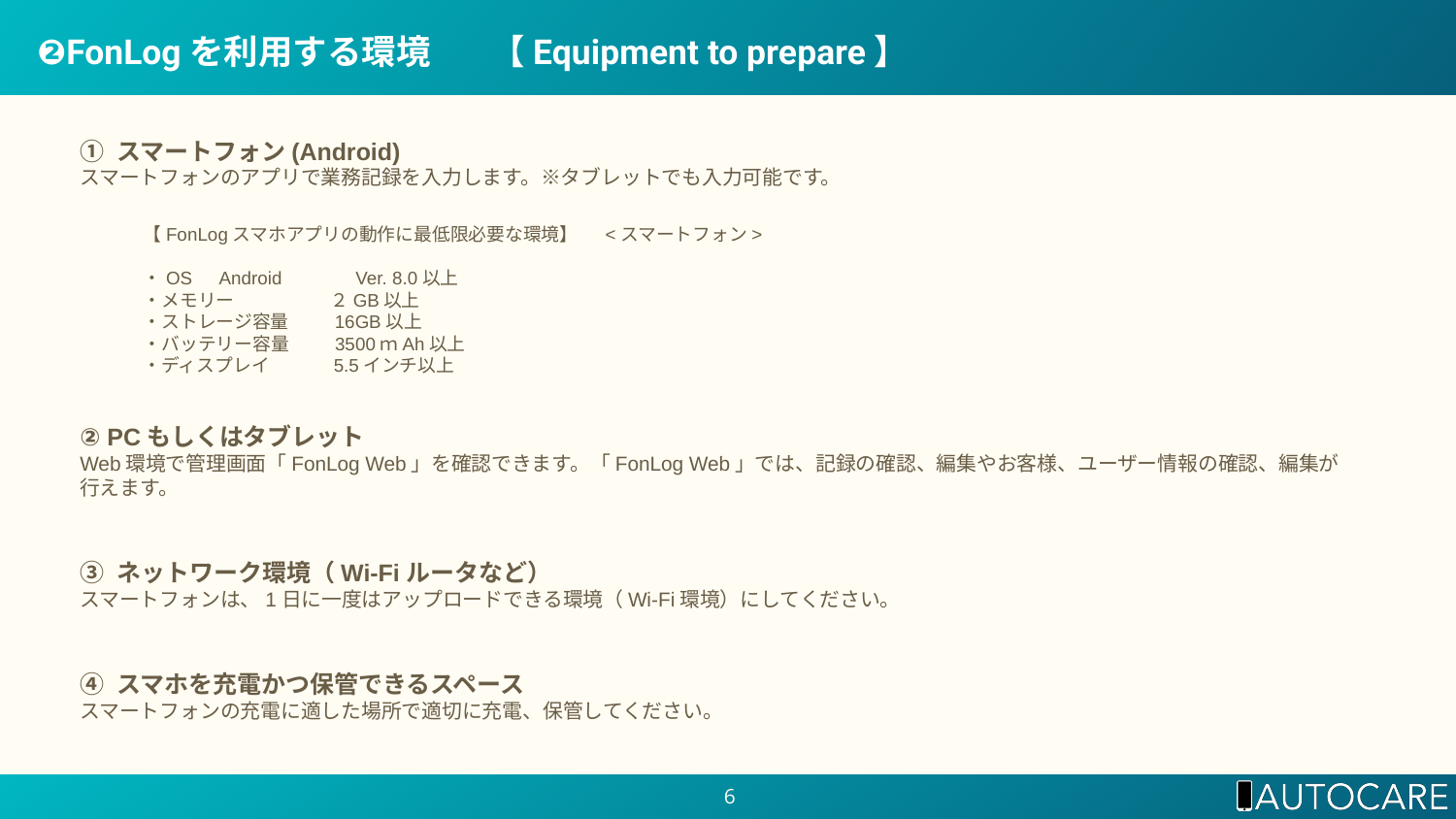

❷FonLogを利用する環境       【Equipment to prepare】
① スマートフォン(Android)
スマートフォンのアプリで業務記録を入力します。※タブレットでも入力可能です。

② PCもしくはタブレット
Web環境で管理画面「FonLog Web」を確認できます。「FonLog Web」では、記録の確認、編集やお客様、ユーザー情報の確認、編集が行えます。

③ ネットワーク環境（Wi-Fiルータなど）
スマートフォンは、1日に一度はアップロードできる環境（Wi-Fi環境）にしてください。

④ スマホを充電かつ保管できるスペース
スマートフォンの充電に適した場所で適切に充電、保管してください。
【FonLogスマホアプリの動作に最低限必要な環境】 　<スマートフォン>

・OS　Android　　　  Ver. 8.0以上
・メモリー　　　　　 ２GB以上
・ストレージ容量　　 16GB以上
・バッテリー容量　　 3500ｍAh以上
・ディスプレイ　　　 5.5インチ以上
6